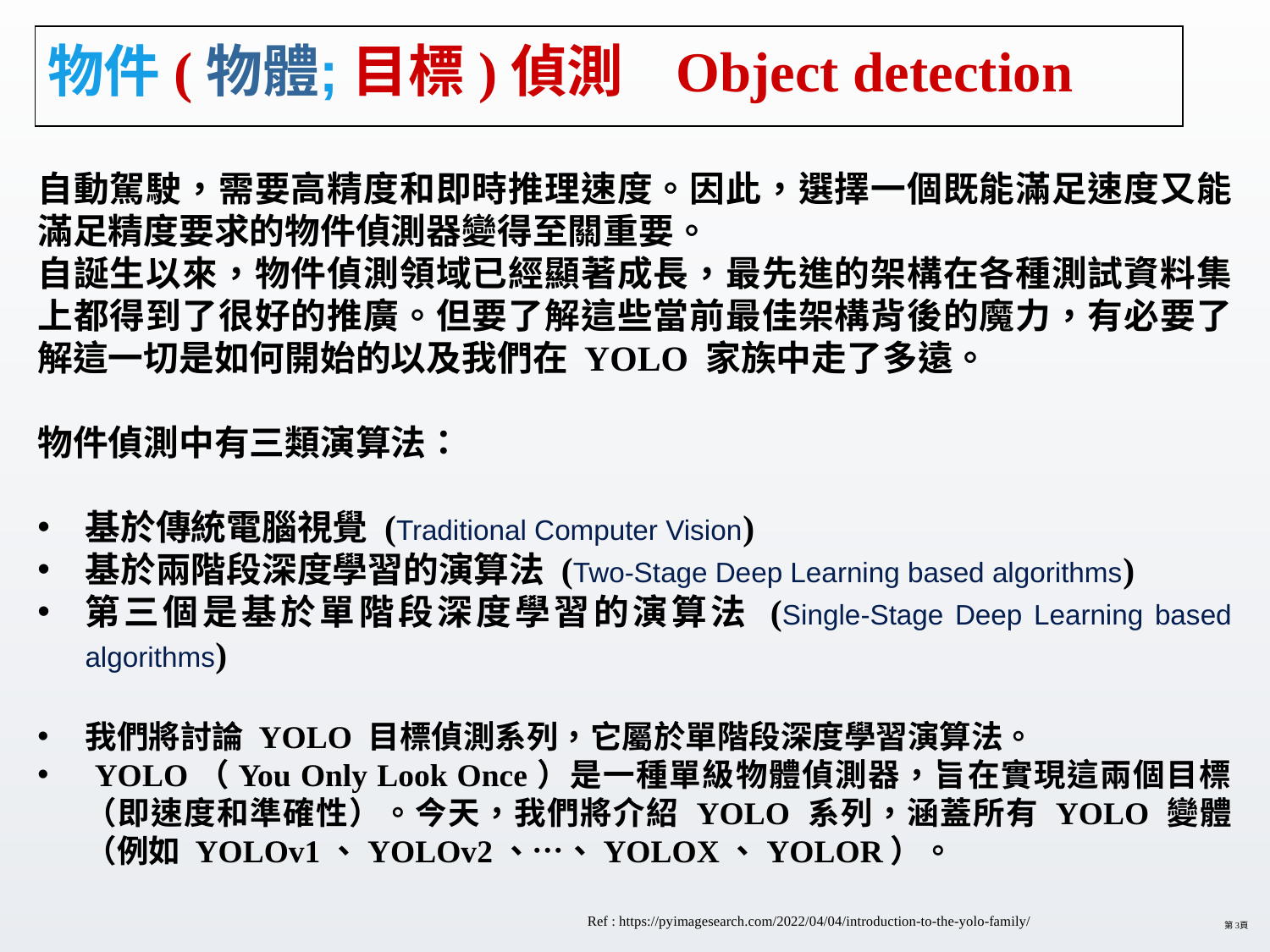

# 物件(物體;目標)偵測   Object detection
自動駕駛，需要高精度和即時推理速度。因此，選擇一個既能滿足速度又能滿足精度要求的物件偵測器變得至關重要。
自誕生以來，物件偵測領域已經顯著成長，最先進的架構在各種測試資料集上都得到了很好的推廣。但要了解這些當前最佳架構背後的魔力，有必要了解這一切是如何開始的以及我們在 YOLO 家族中走了多遠。

物件偵測中有三類演算法：

基於傳統電腦視覺 (Traditional Computer Vision)
基於兩階段深度學習的演算法 (Two-Stage Deep Learning based algorithms)
第三個是基於單階段深度學習的演算法 (Single-Stage Deep Learning based algorithms)

我們將討論 YOLO 目標偵測系列，它屬於單階段深度學習演算法。
 YOLO（You Only Look Once）是一種單級物體偵測器，旨在實現這兩個目標（即速度和準確性）。今天，我們將介紹 YOLO 系列，涵蓋所有 YOLO 變體（例如 YOLOv1、YOLOv2、…、YOLOX、YOLOR）。

Ref : https://pyimagesearch.com/2022/04/04/introduction-to-the-yolo-family/